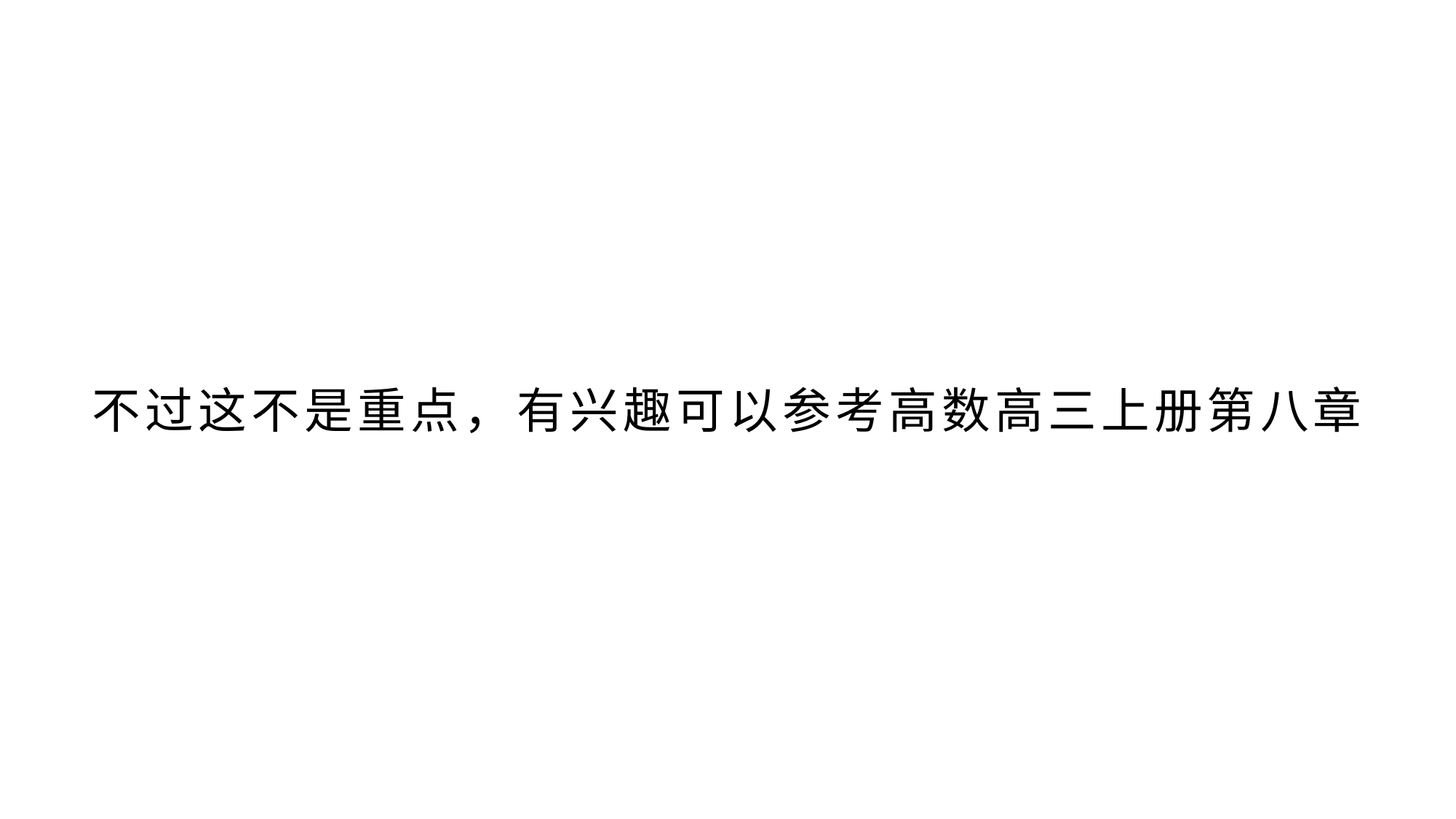

不过这不是重点，有兴趣可以参考高数高三上册第八章
这些就是理科在这个章节学的四种线